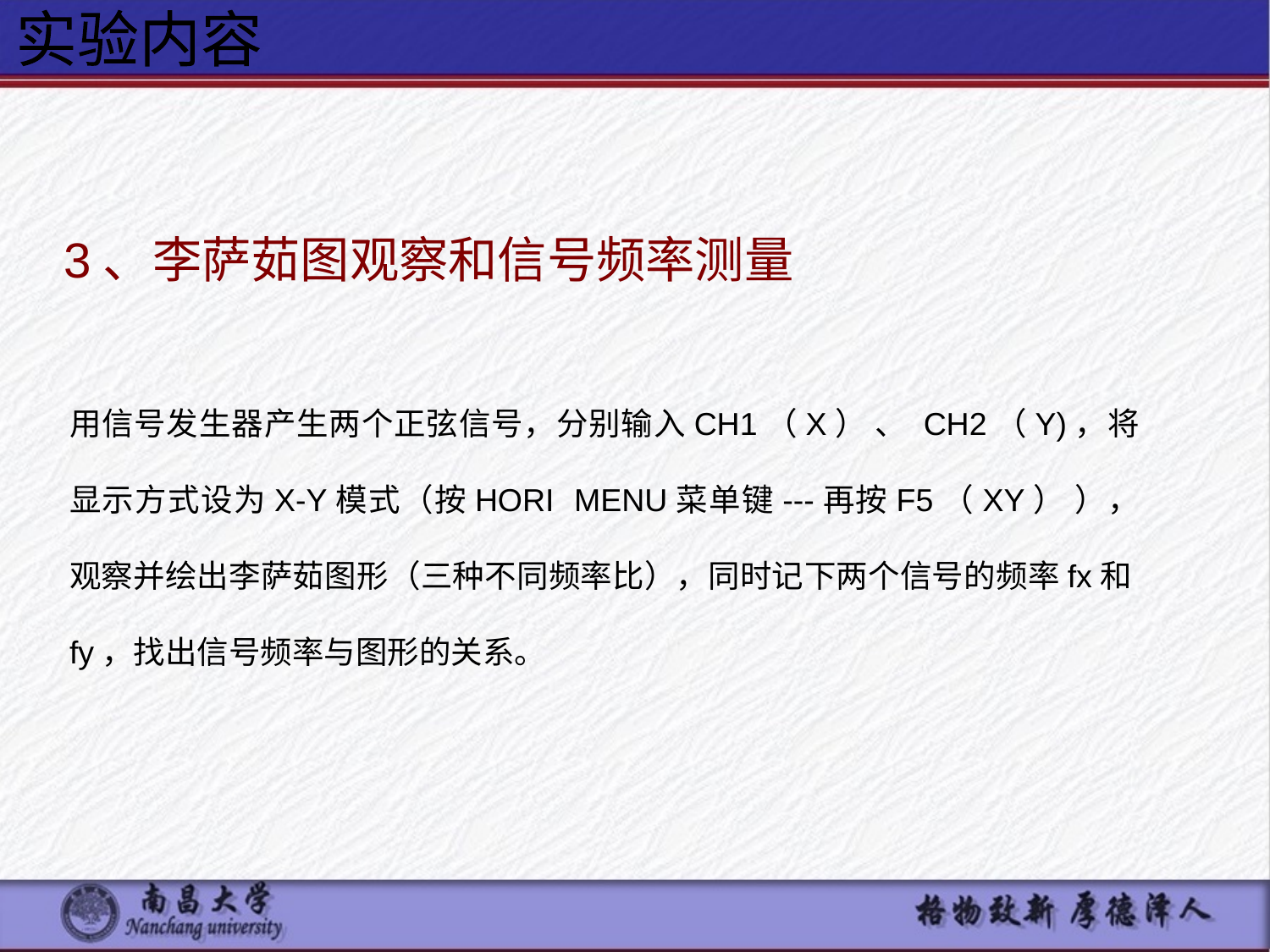

实验内容

3、李萨茹图观察和信号频率测量
用信号发生器产生两个正弦信号，分别输入CH1（X） 、 CH2（Y)，将显示方式设为X-Y模式（按HORI  MENU菜单键---再按F5（XY） ），观察并绘出李萨茹图形（三种不同频率比），同时记下两个信号的频率fx和fy，找出信号频率与图形的关系。